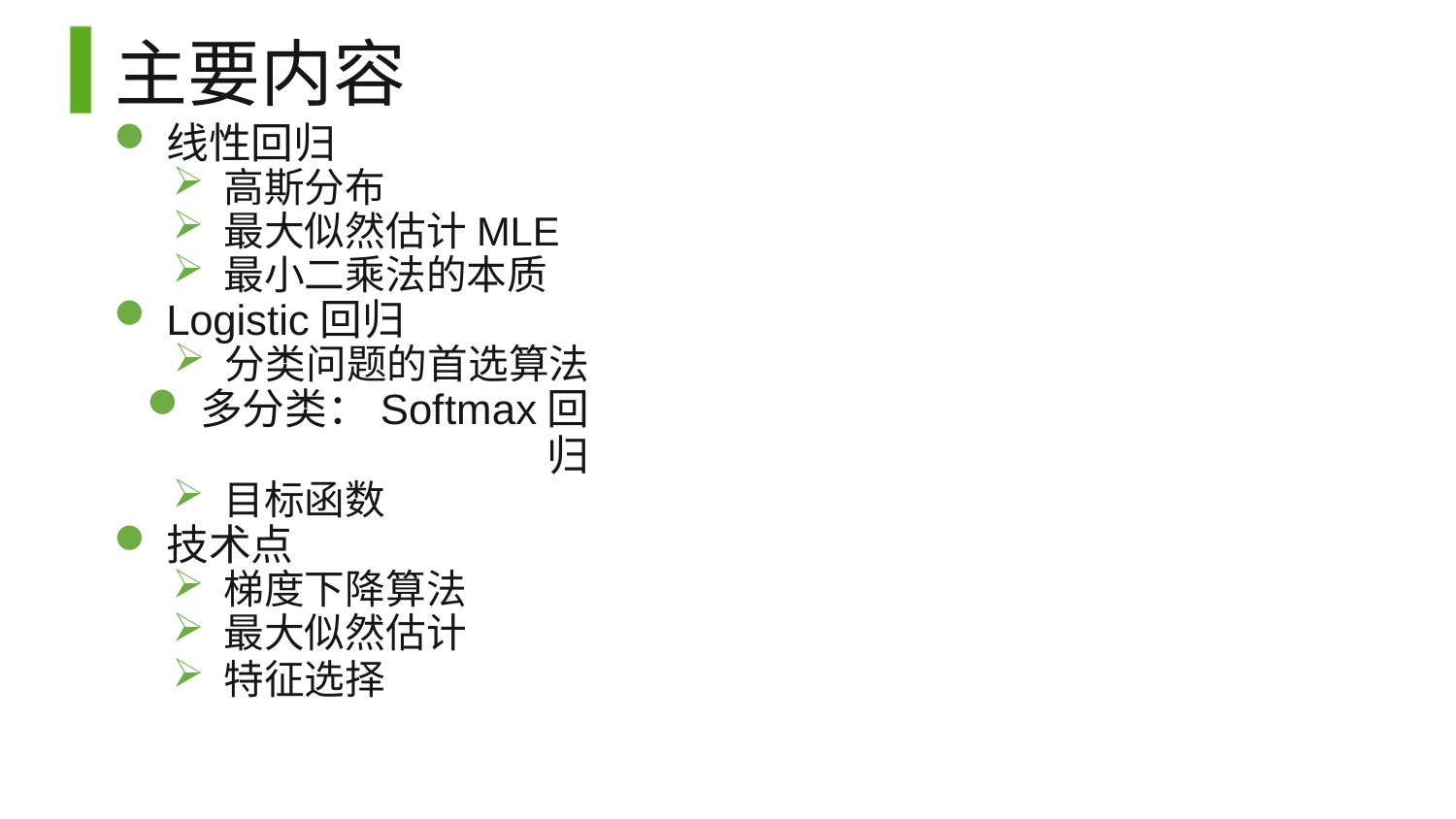

# 主要内容
线性回归
高斯分布
最大似然估计MLE
最小二乘法的本质
Logistic回归
分类问题的首选算法
多分类：Softmax回归
目标函数
技术点
梯度下降算法
最大似然估计
特征选择